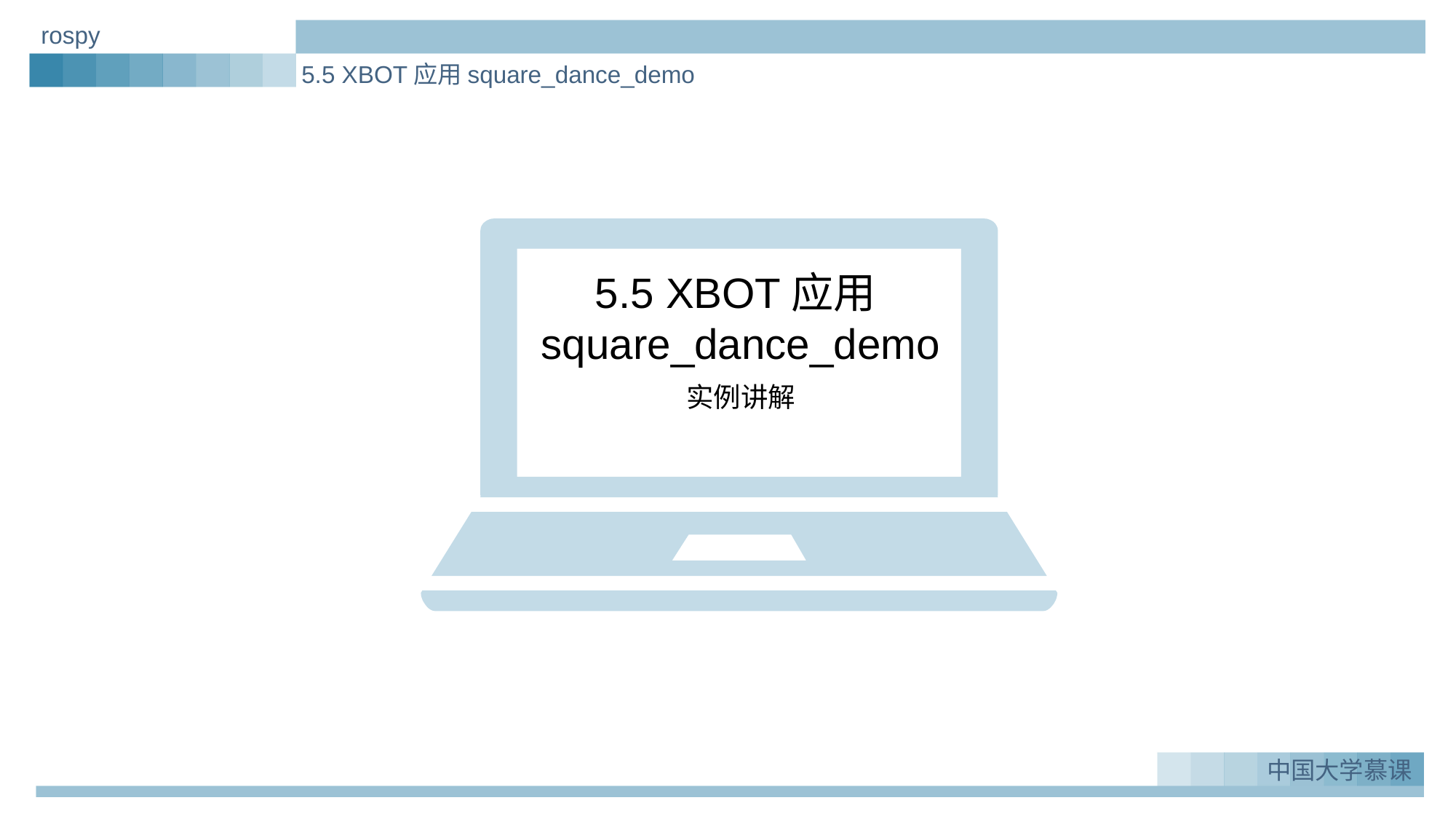

rospy
5.5 XBOT应用square_dance_demo

5.5 XBOT应用square_dance_demo
实例讲解
中国大学慕课